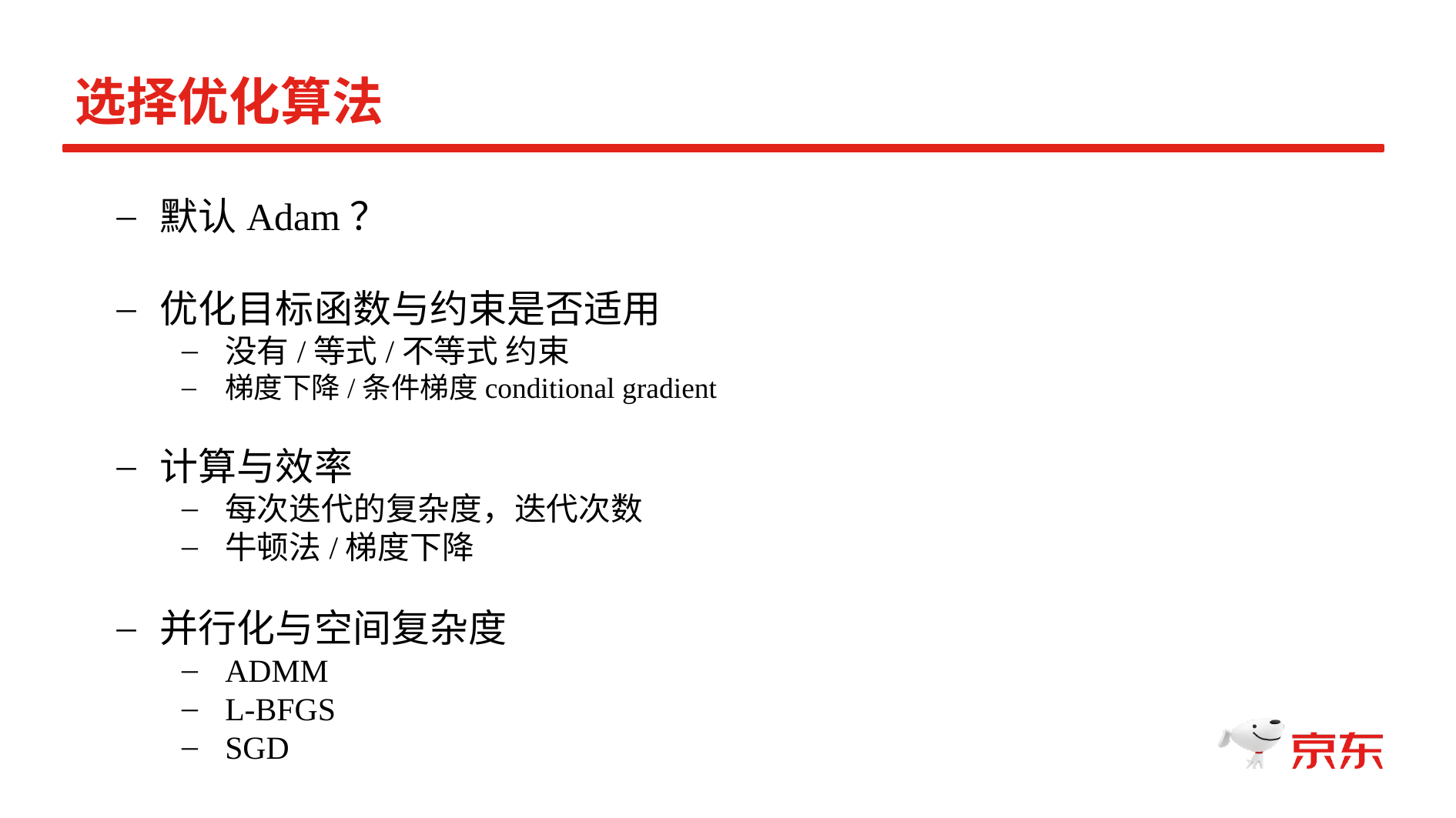

选择优化算法
默认Adam？

优化目标函数与约束是否适用
没有/等式/不等式 约束
梯度下降/条件梯度conditional gradient

计算与效率
每次迭代的复杂度，迭代次数
牛顿法/梯度下降

并行化与空间复杂度
ADMM
L-BFGS
SGD